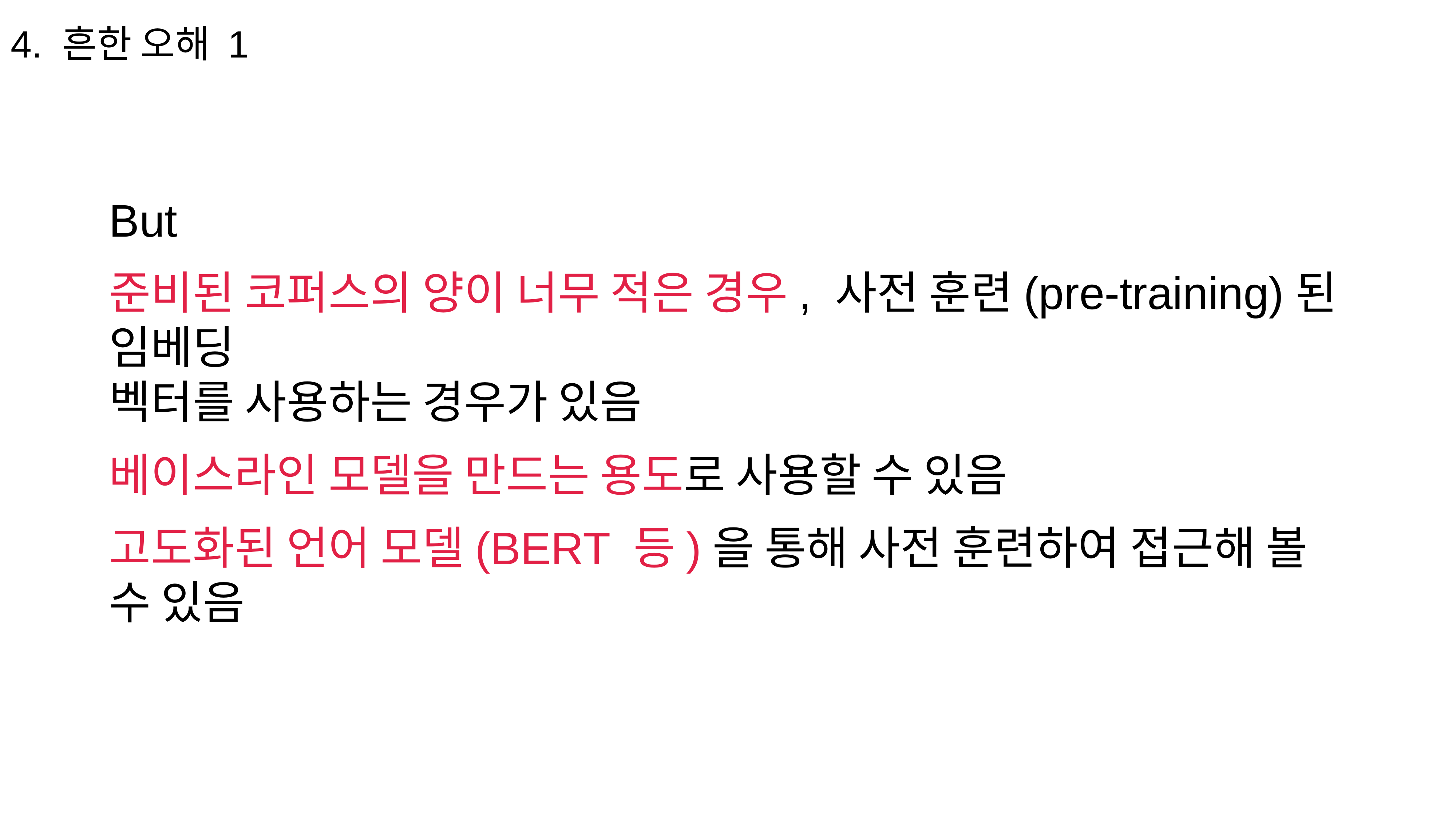

4. 흔한 오해 1
But
준비된 코퍼스의 양이 너무 적은 경우, 사전 훈련(pre-training)된 임베딩
벡터를 사용하는 경우가 있음
베이스라인 모델을 만드는 용도로 사용할 수 있음
고도화된 언어 모델(BERT 등)을 통해 사전 훈련하여 접근해 볼 수 있음
27